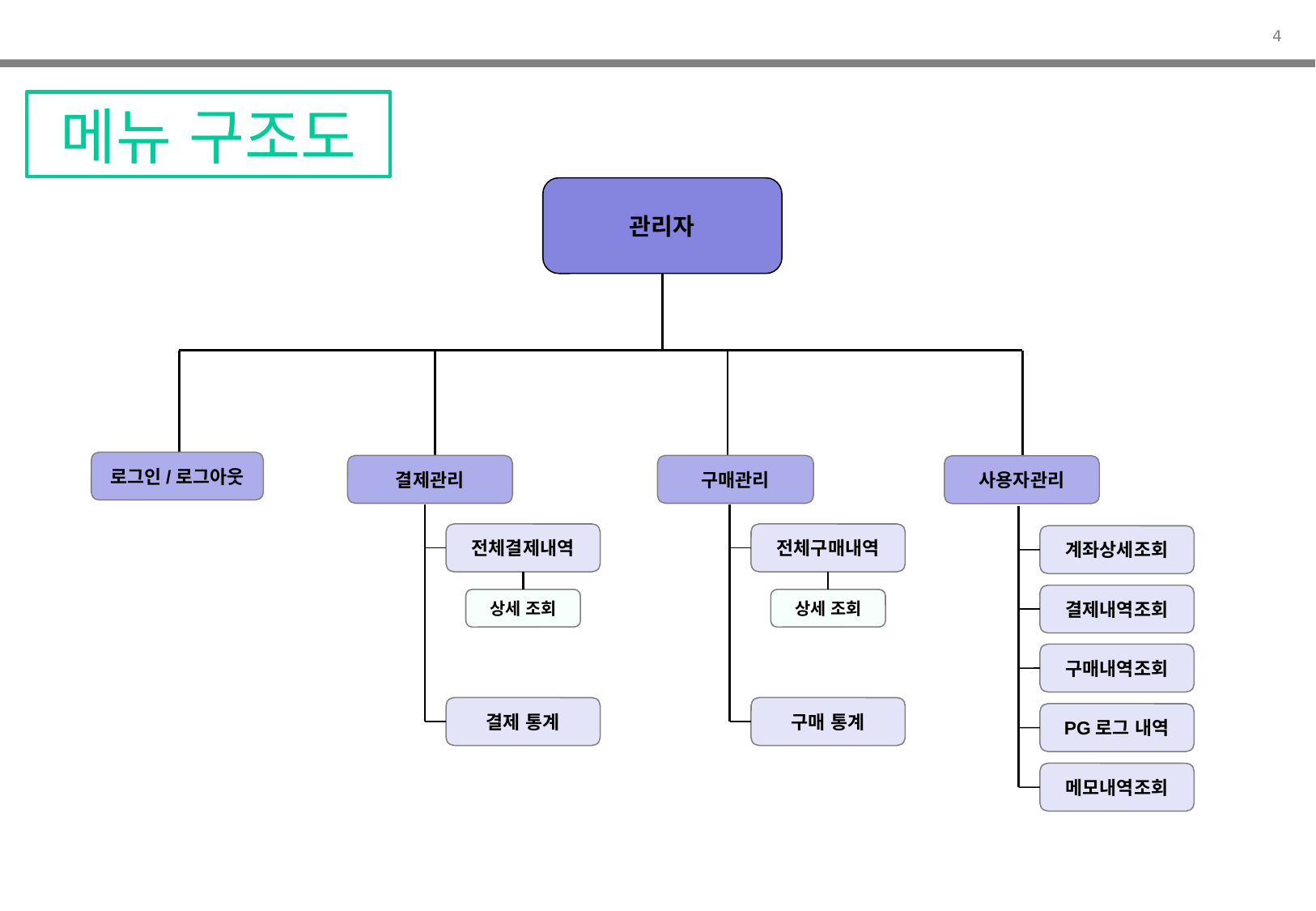

메뉴 구조도
관리자
로그인/로그아웃
결제관리
구매관리
사용자관리
전체결제내역
전체구매내역
계좌상세조회
결제내역조회
상세 조회
상세 조회
구매내역조회
결제 통계
구매 통계
PG로그 내역
메모내역조회